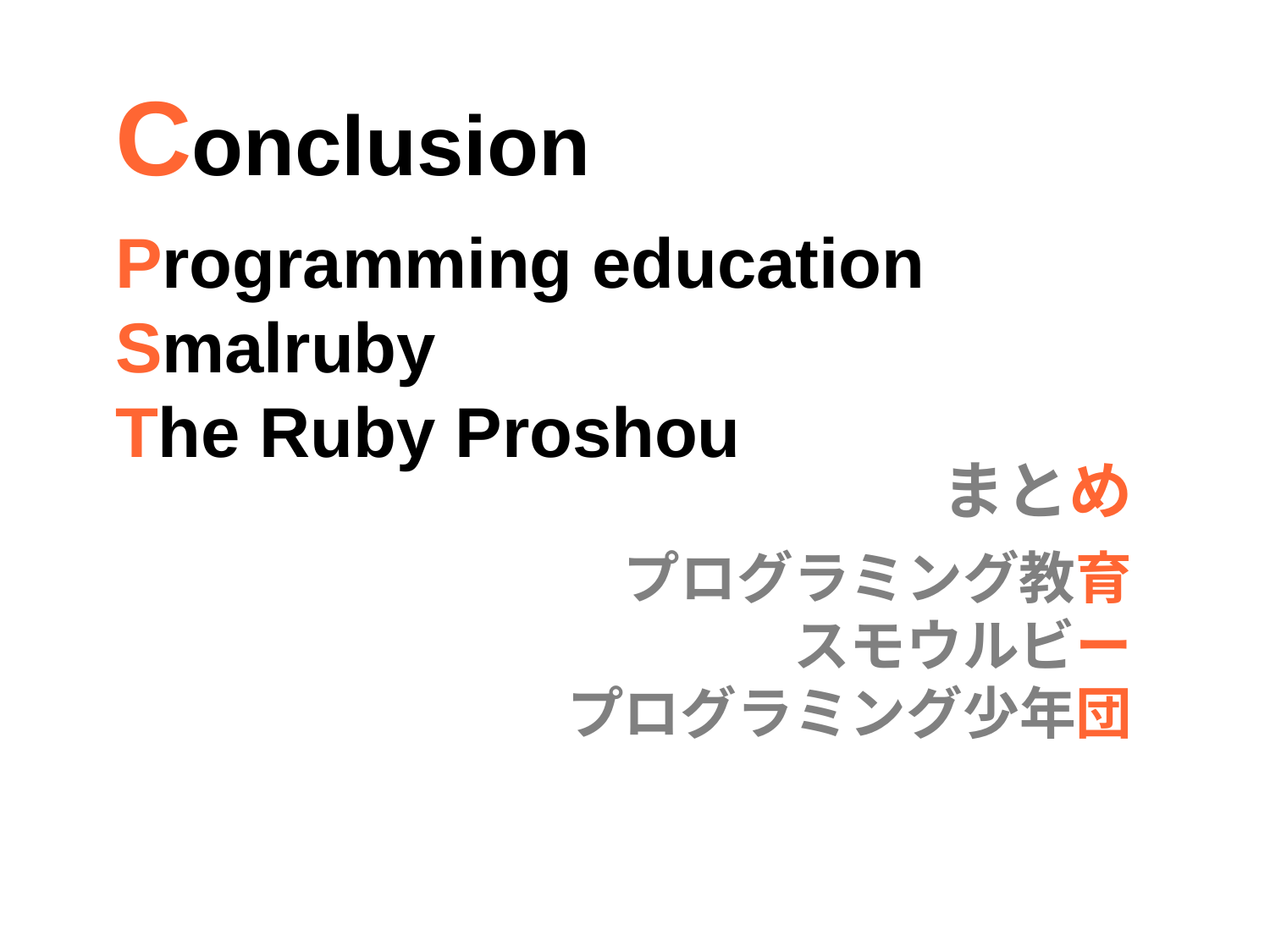

Conclusion

Programming education
Smalruby
The Ruby Proshou
まとめ

プログラミング教育
スモウルビー
プログラミング少年団